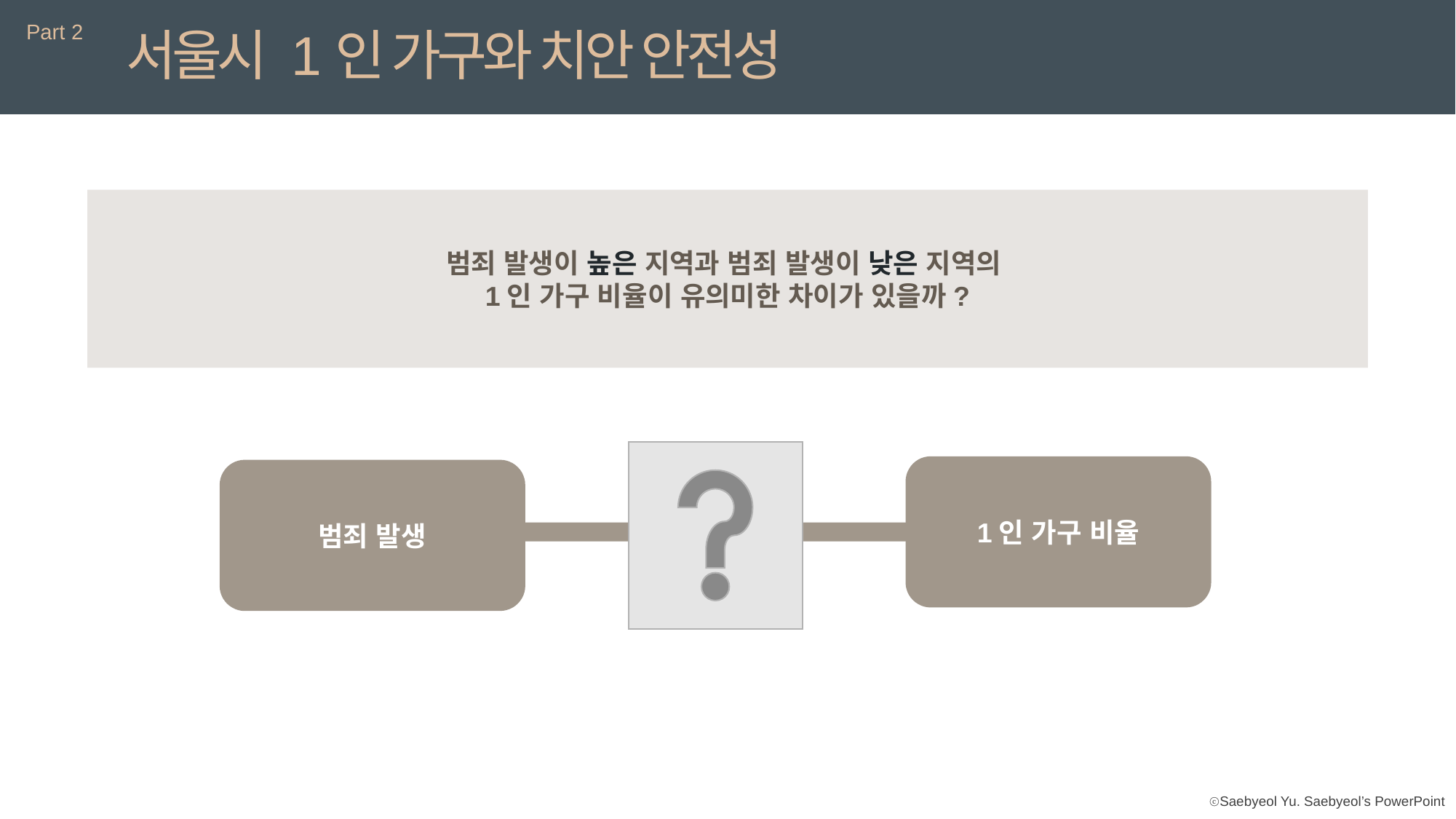

Part 2
서울시 1인 가구와 치안 안전성
범죄 발생이 높은 지역과 범죄 발생이 낮은 지역의
1인 가구 비율이 유의미한 차이가 있을까?

1인 가구 비율
범죄 발생